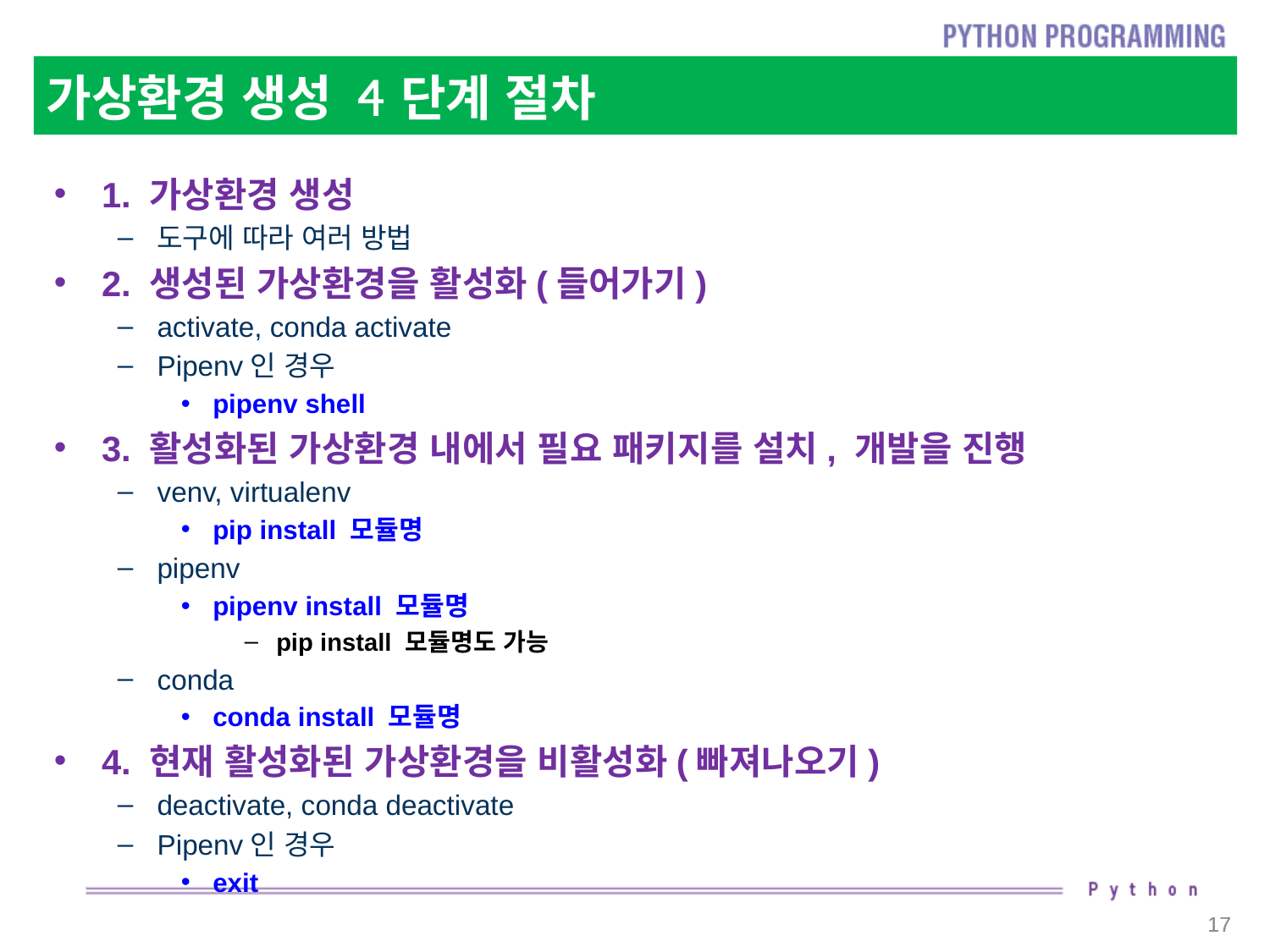

# 가상환경 생성 4단계 절차
1. 가상환경 생성
도구에 따라 여러 방법
2. 생성된 가상환경을 활성화(들어가기)
activate, conda activate
Pipenv인 경우
pipenv shell
3. 활성화된 가상환경 내에서 필요 패키지를 설치, 개발을 진행
venv, virtualenv
pip install 모듈명
pipenv
pipenv install 모듈명
pip install 모듈명도 가능
conda
conda install 모듈명
4. 현재 활성화된 가상환경을 비활성화(빠져나오기)
deactivate, conda deactivate
Pipenv인 경우
exit
17